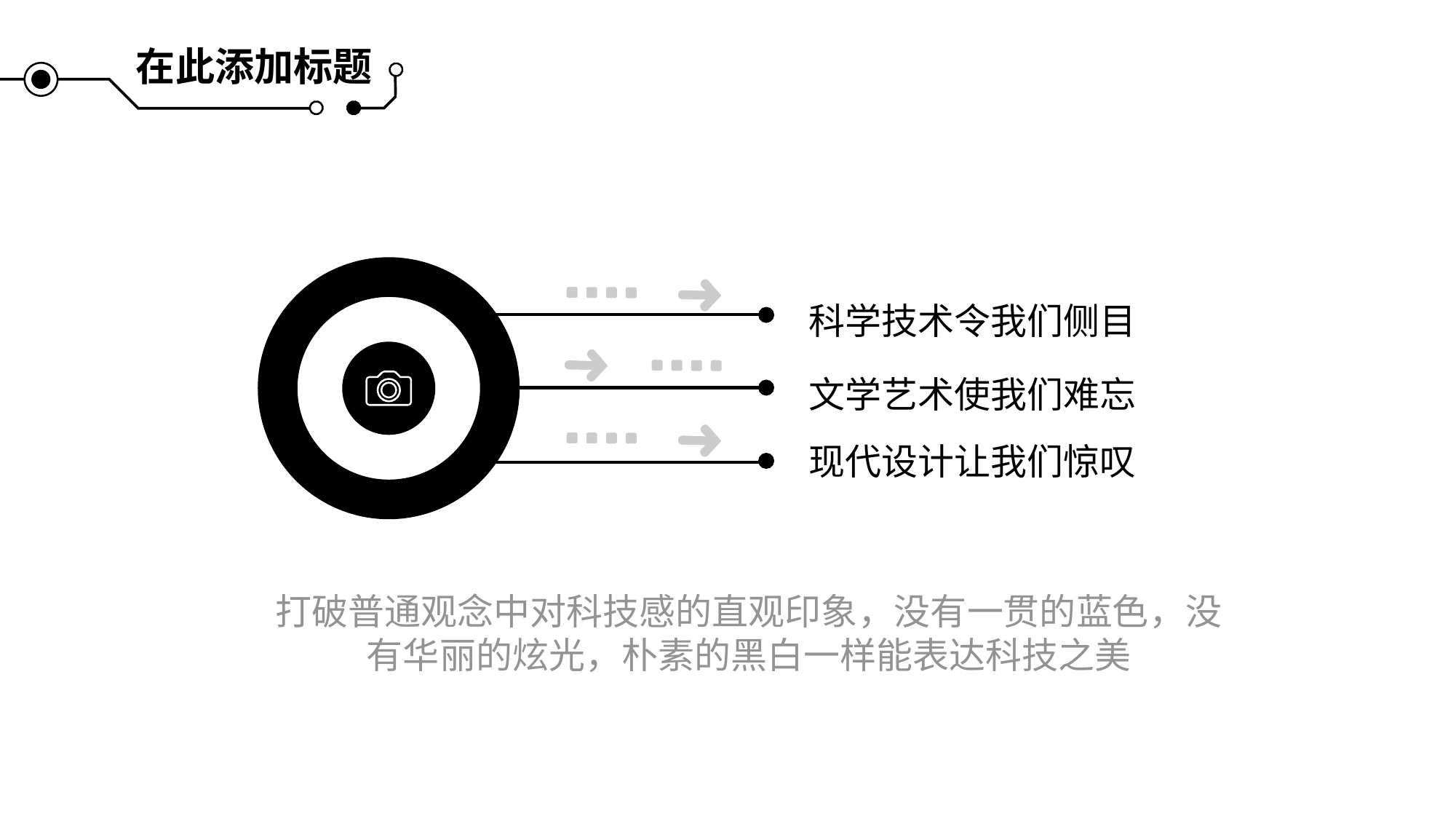

在此添加标题

科学技术令我们侧目

文学艺术使我们难忘

现代设计让我们惊叹

打破普通观念中对科技感的直观印象，没有一贯的蓝色，没有华丽的炫光，朴素的黑白一样能表达科技之美